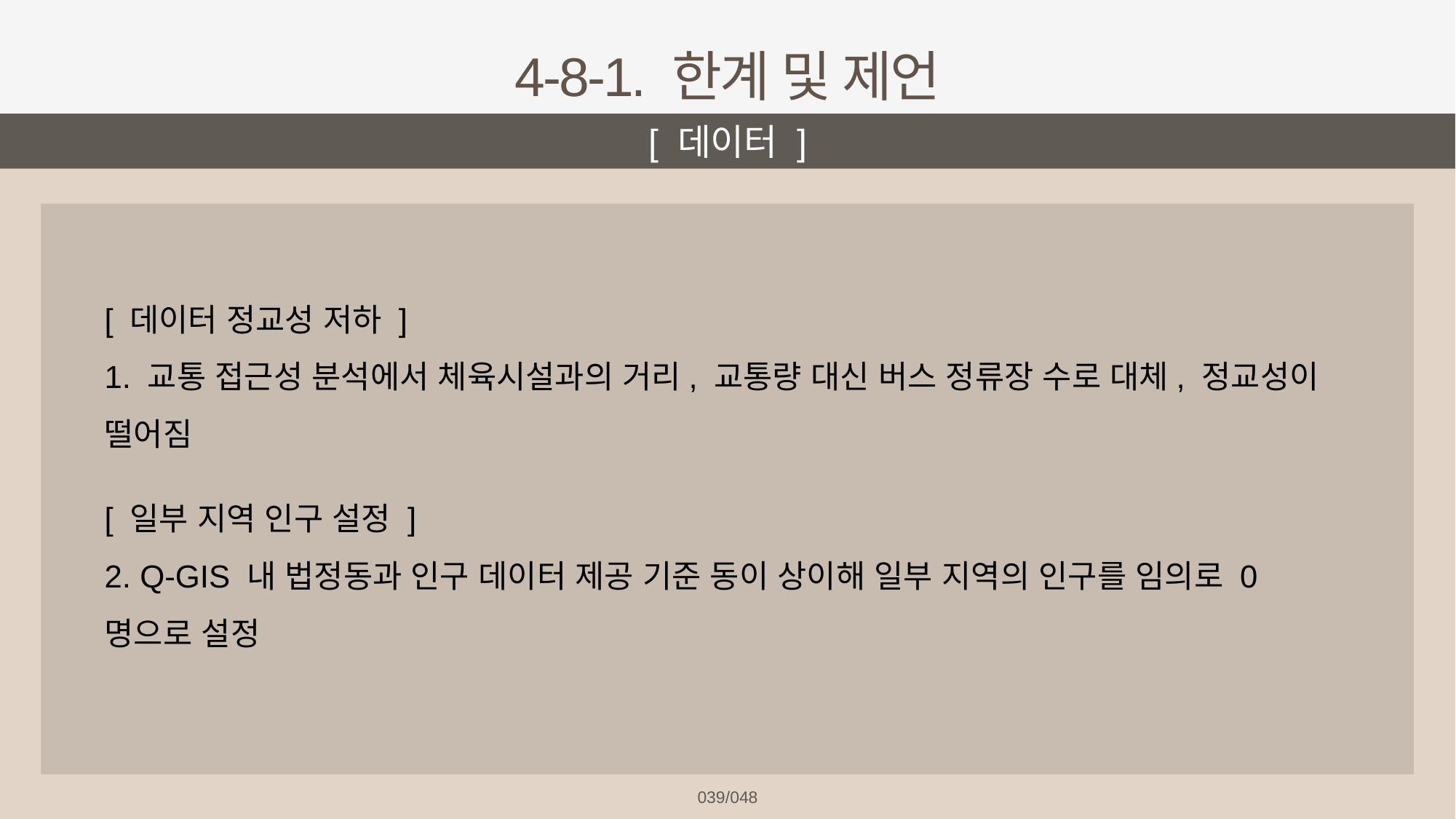

4-8-1. 한계 및 제언

[ 데이터 ]

[ 데이터 정교성 저하 ]
1. 교통 접근성 분석에서 체육시설과의 거리, 교통량 대신 버스 정류장 수로 대체, 정교성이 떨어짐

[ 일부 지역 인구 설정 ]
2. Q-GIS 내 법정동과 인구 데이터 제공 기준 동이 상이해 일부 지역의 인구를 임의로 0명으로 설정
039/048